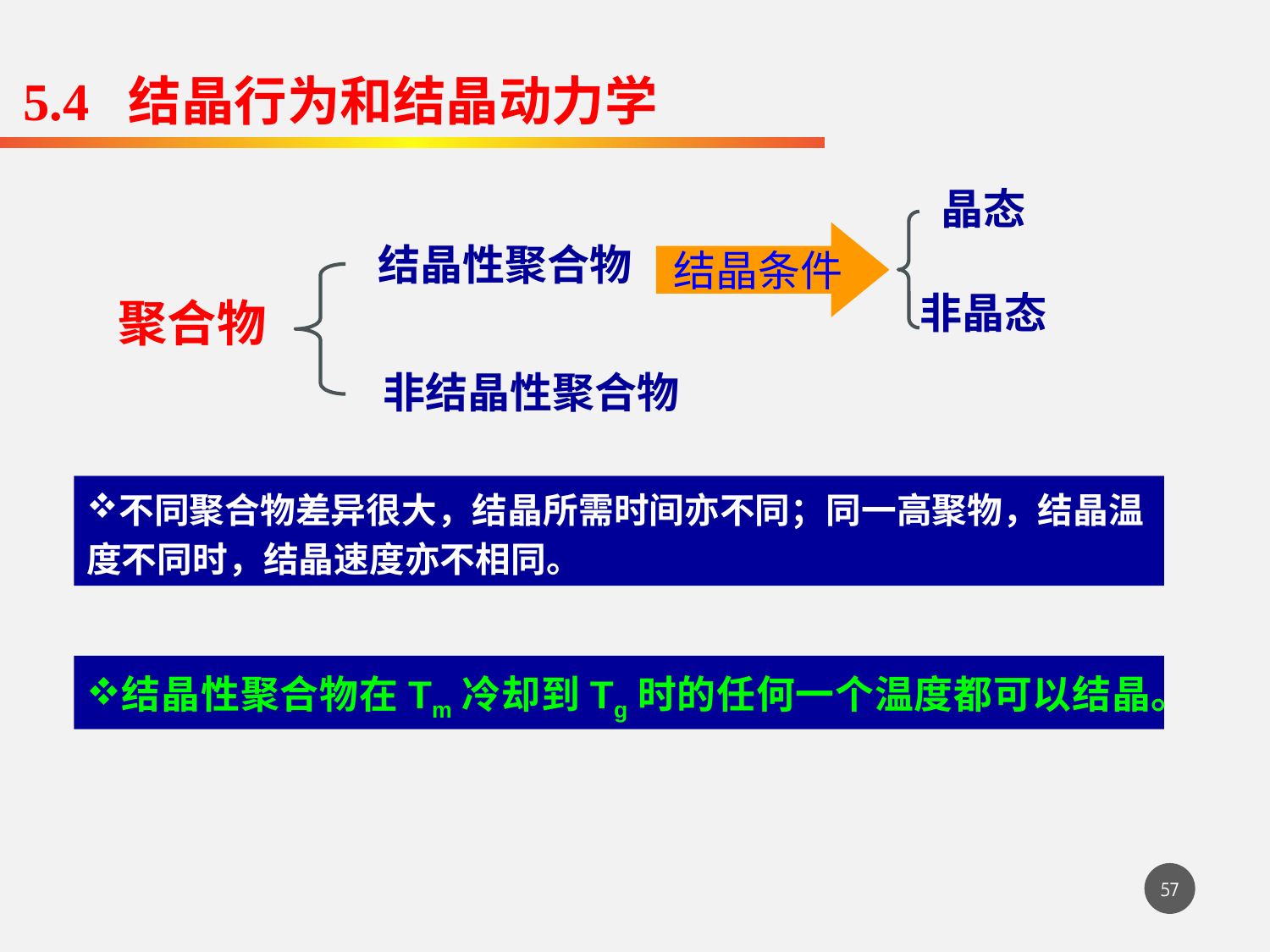

5.4  结晶行为和结晶动力学
晶态

结晶条件
结晶性聚合物

非晶态
聚合物
非结晶性聚合物
不同聚合物差异很大，结晶所需时间亦不同；同一高聚物，结晶温度不同时，结晶速度亦不相同。
结晶性聚合物在Tm冷却到Tg时的任何一个温度都可以结晶。
57